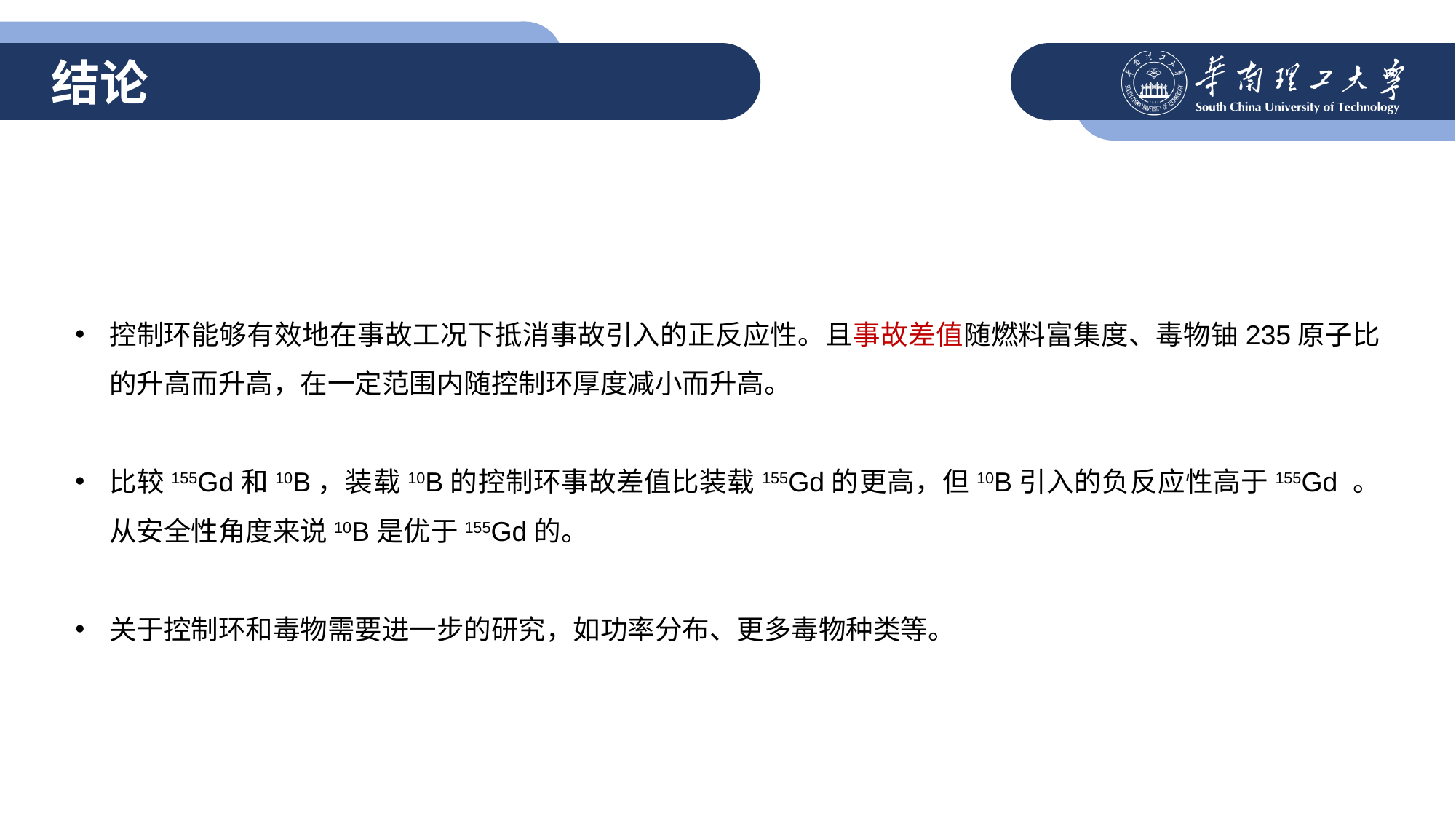

结论
控制环能够有效地在事故工况下抵消事故引入的正反应性。且事故差值随燃料富集度、毒物铀235原子比的升高而升高，在一定范围内随控制环厚度减小而升高。

比较155Gd和10B，装载10B的控制环事故差值比装载155Gd的更高，但10B引入的负反应性高于155Gd 。从安全性角度来说10B是优于155Gd的。

关于控制环和毒物需要进一步的研究，如功率分布、更多毒物种类等。